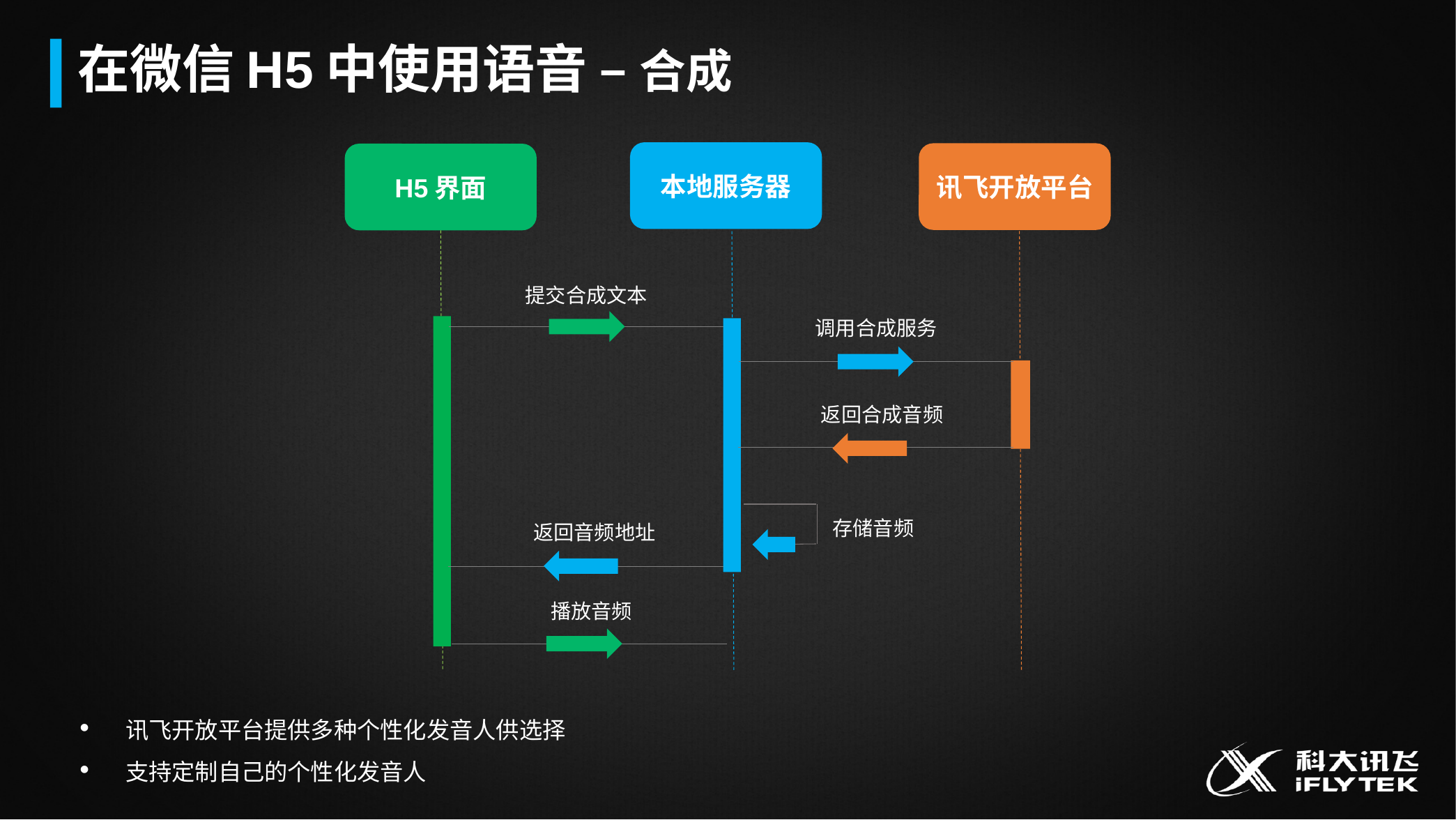

在微信H5中使用语音 – 合成
本地服务器
讯飞开放平台
H5界面
提交合成文本
调用合成服务

返回合成音频

存储音频
返回音频地址

播放音频

   讯飞开放平台提供多种个性化发音人供选择
   支持定制自己的个性化发音人